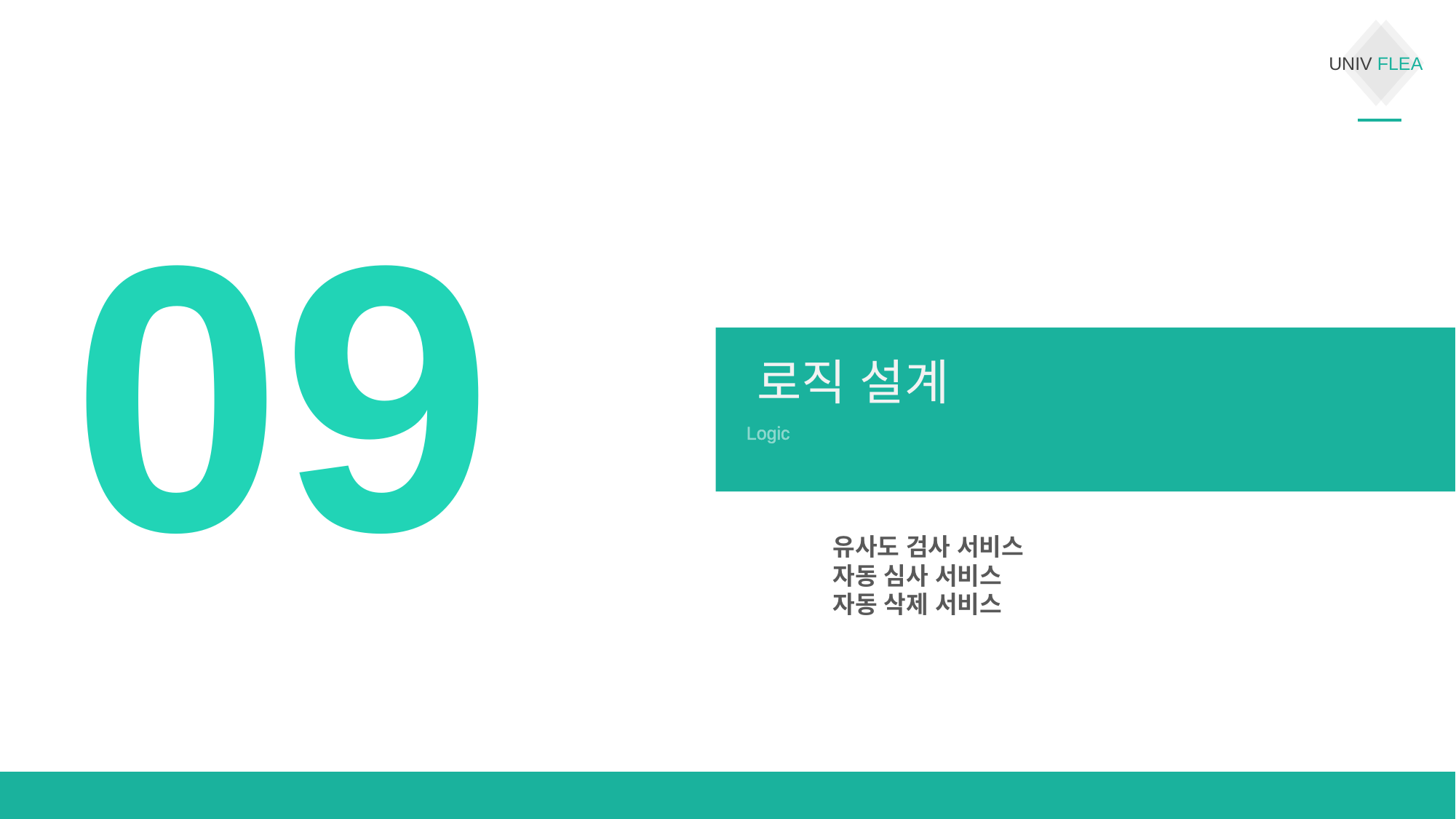

09

로직 설계
Logic
유사도 검사 서비스
자동 심사 서비스
자동 삭제 서비스